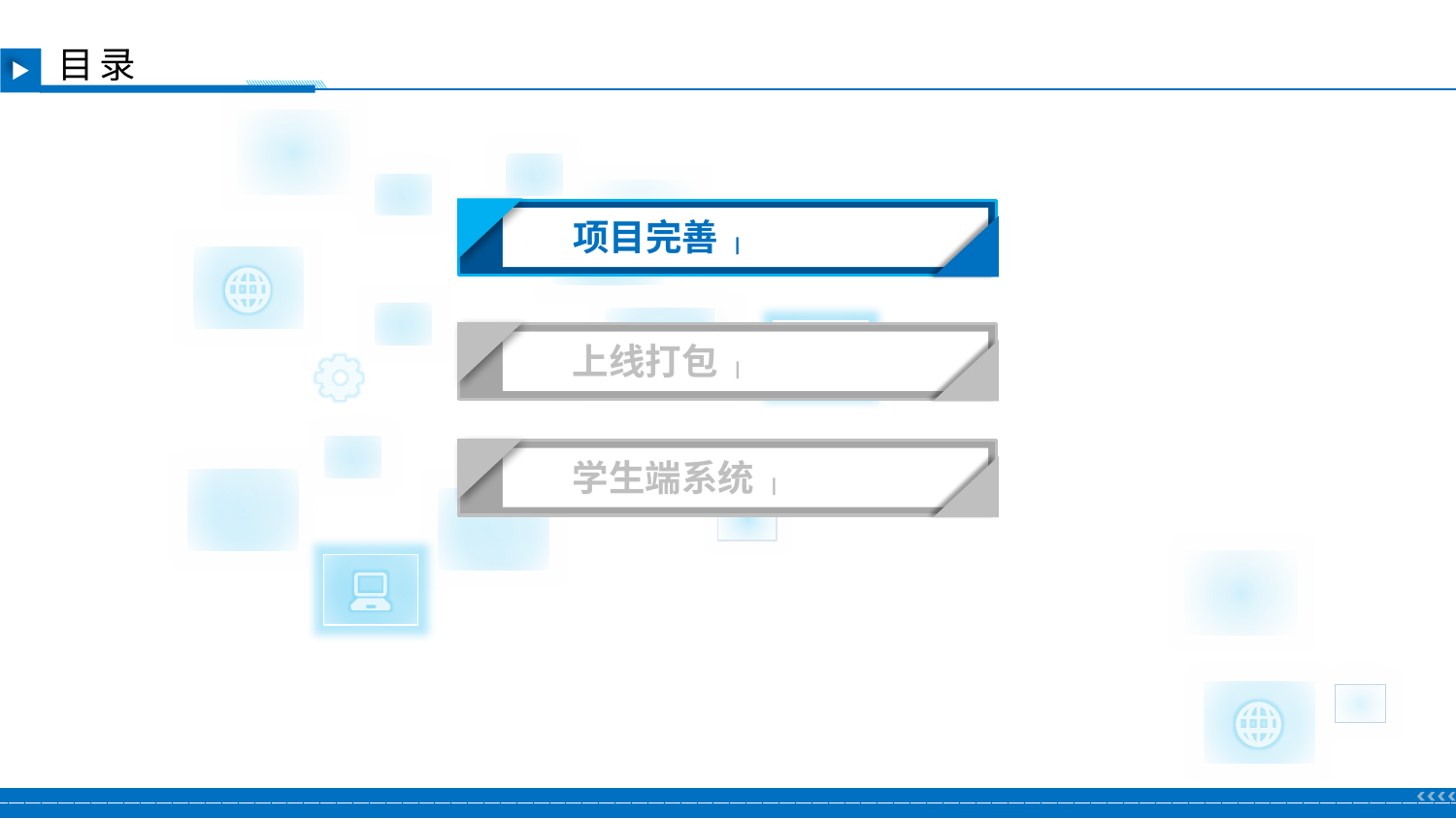

目录

项目完善  |

上线打包 |

学生端系统 |